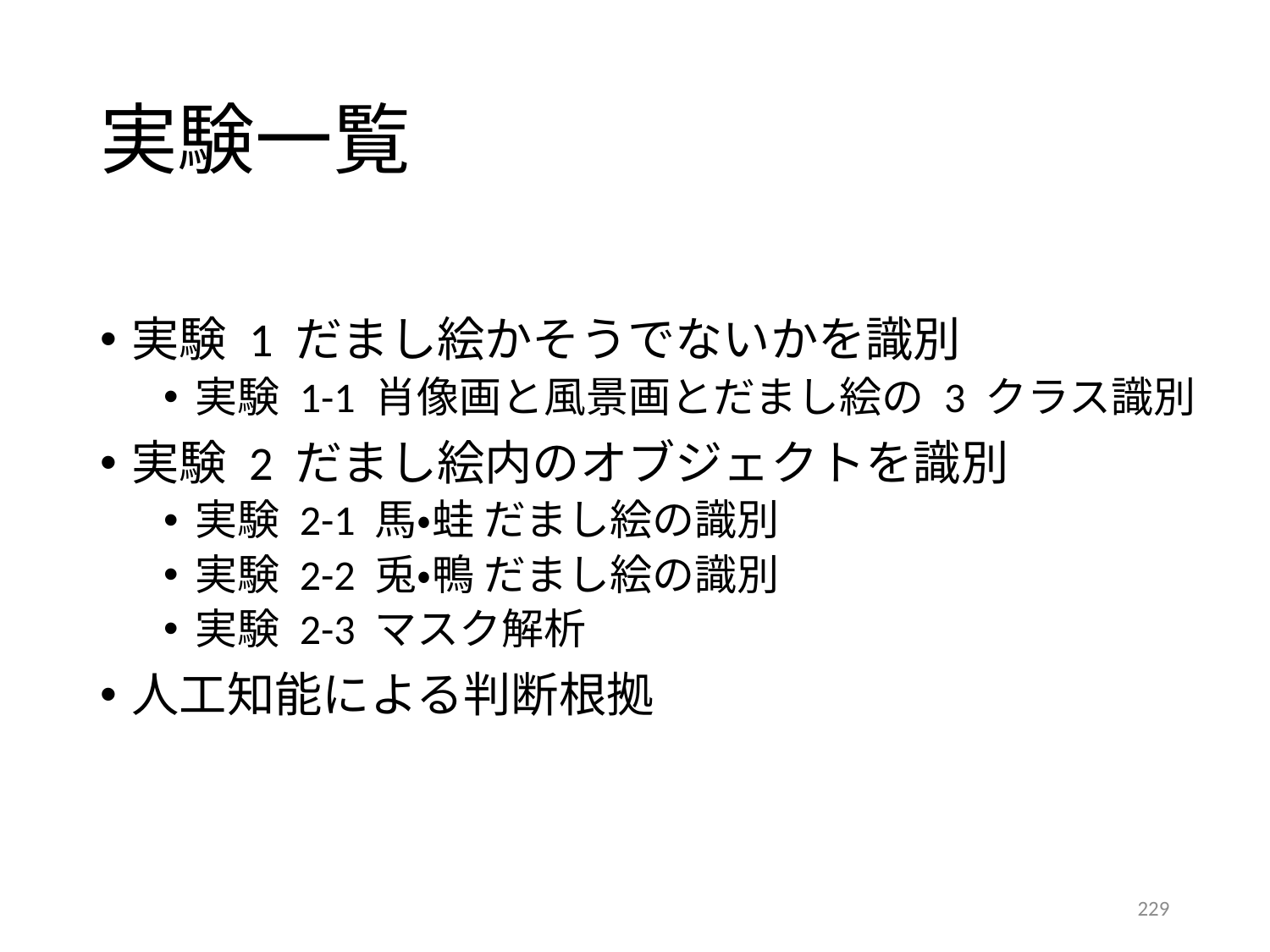

# 実験一覧
実験 1 だまし絵かそうでないかを識別
実験 1-1 肖像画と風景画とだまし絵の 3 クラス識別
実験 2 だまし絵内のオブジェクトを識別
実験 2-1 馬・蛙 だまし絵の識別
実験 2-2 兎・鴨 だまし絵の識別
実験 2-3 マスク解析
人工知能による判断根拠
229